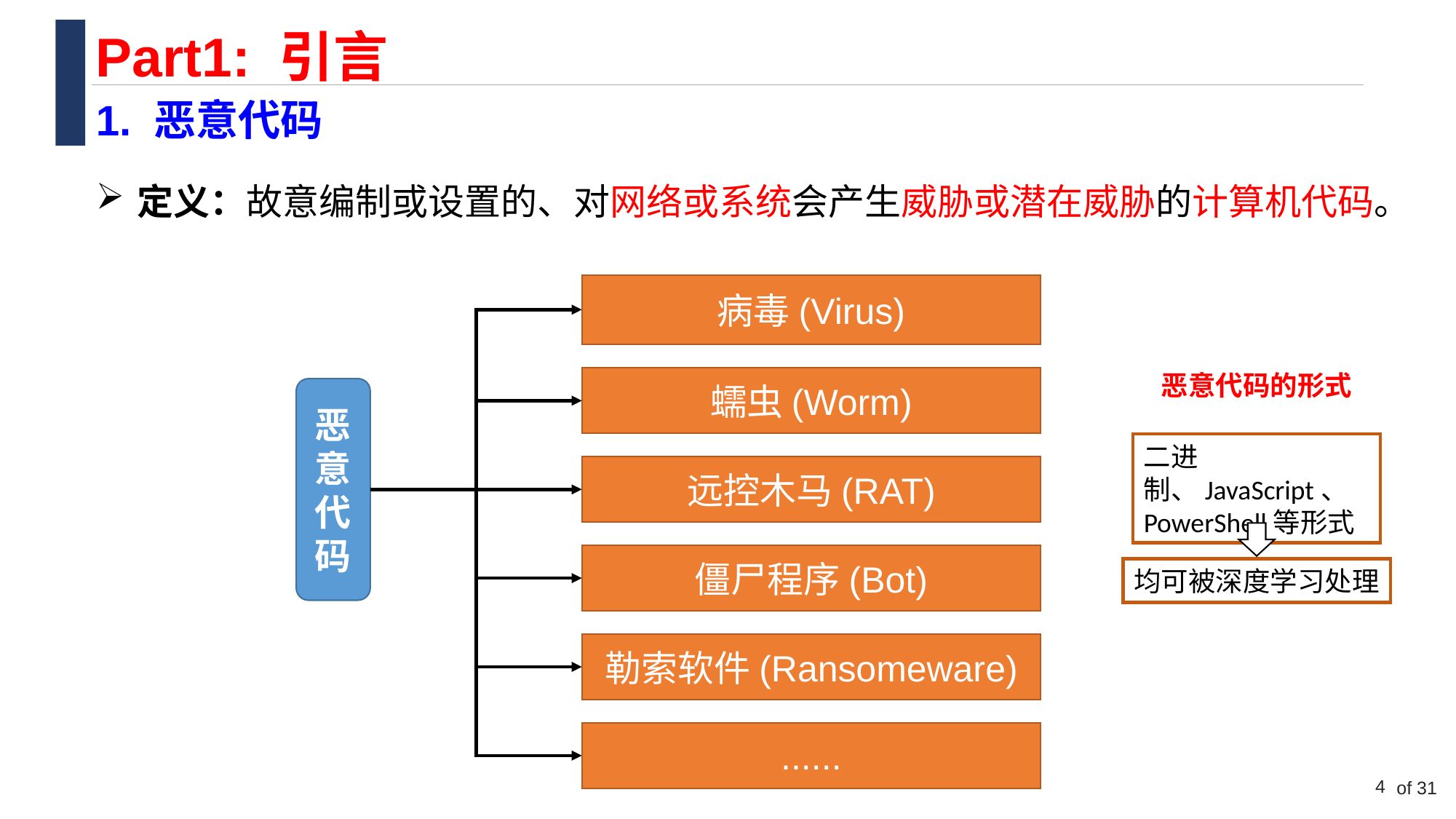

Part1: 引言
1. 恶意代码
定义：故意编制或设置的、对网络或系统会产生威胁或潜在威胁的计算机代码。
病毒(Virus)
恶意代码的形式
蠕虫(Worm)
恶意代码
二进制、JavaScript、 PowerShell等形式
远控木马(RAT)

僵尸程序(Bot)
均可被深度学习处理
勒索软件(Ransomeware)
......
4